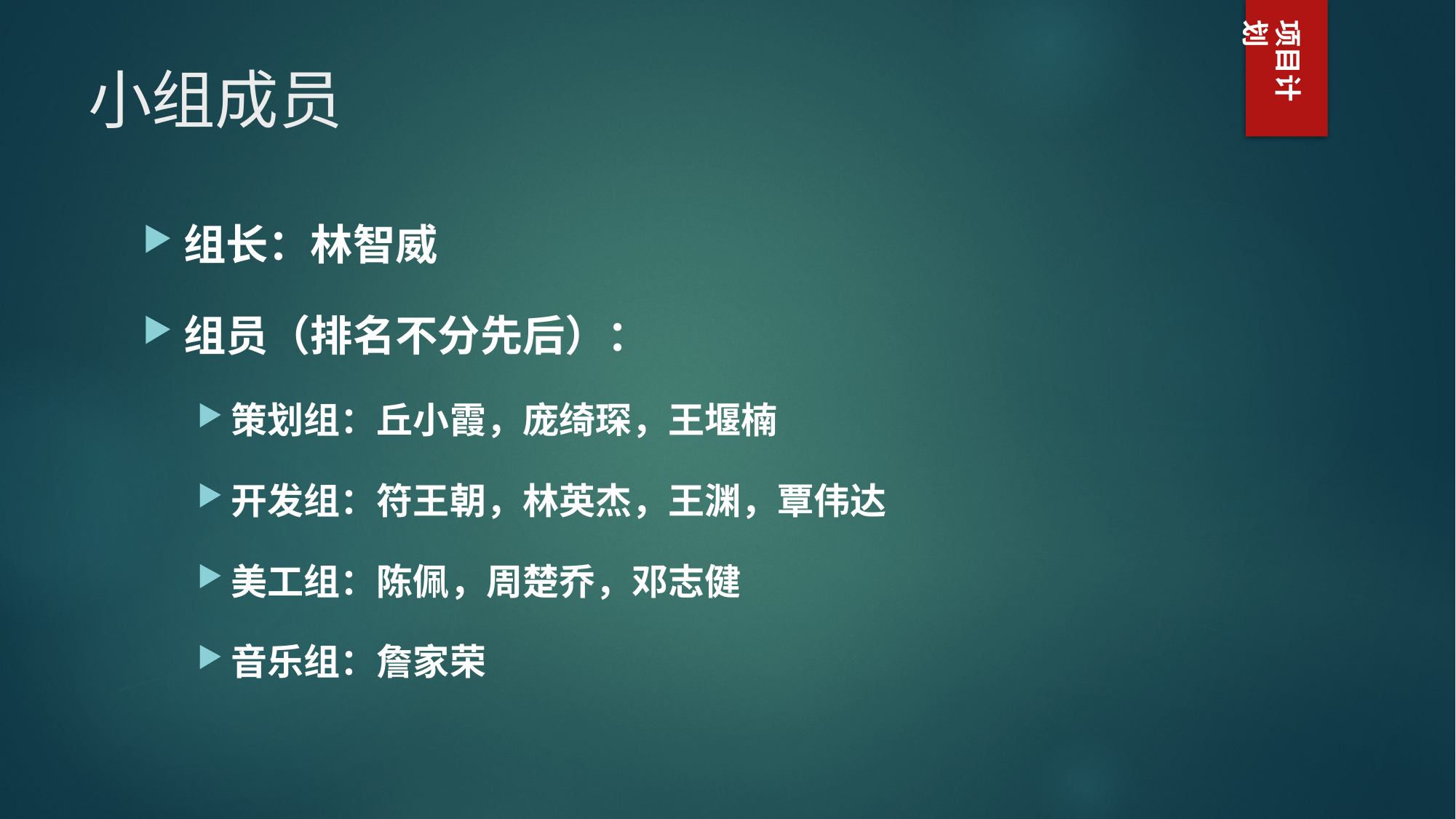

项目计划
# 小组成员
组长：林智威
组员（排名不分先后）：
策划组：丘小霞，庞绮琛，王堰楠
开发组：符王朝，林英杰，王渊，覃伟达
美工组：陈佩，周楚乔，邓志健
音乐组：詹家荣